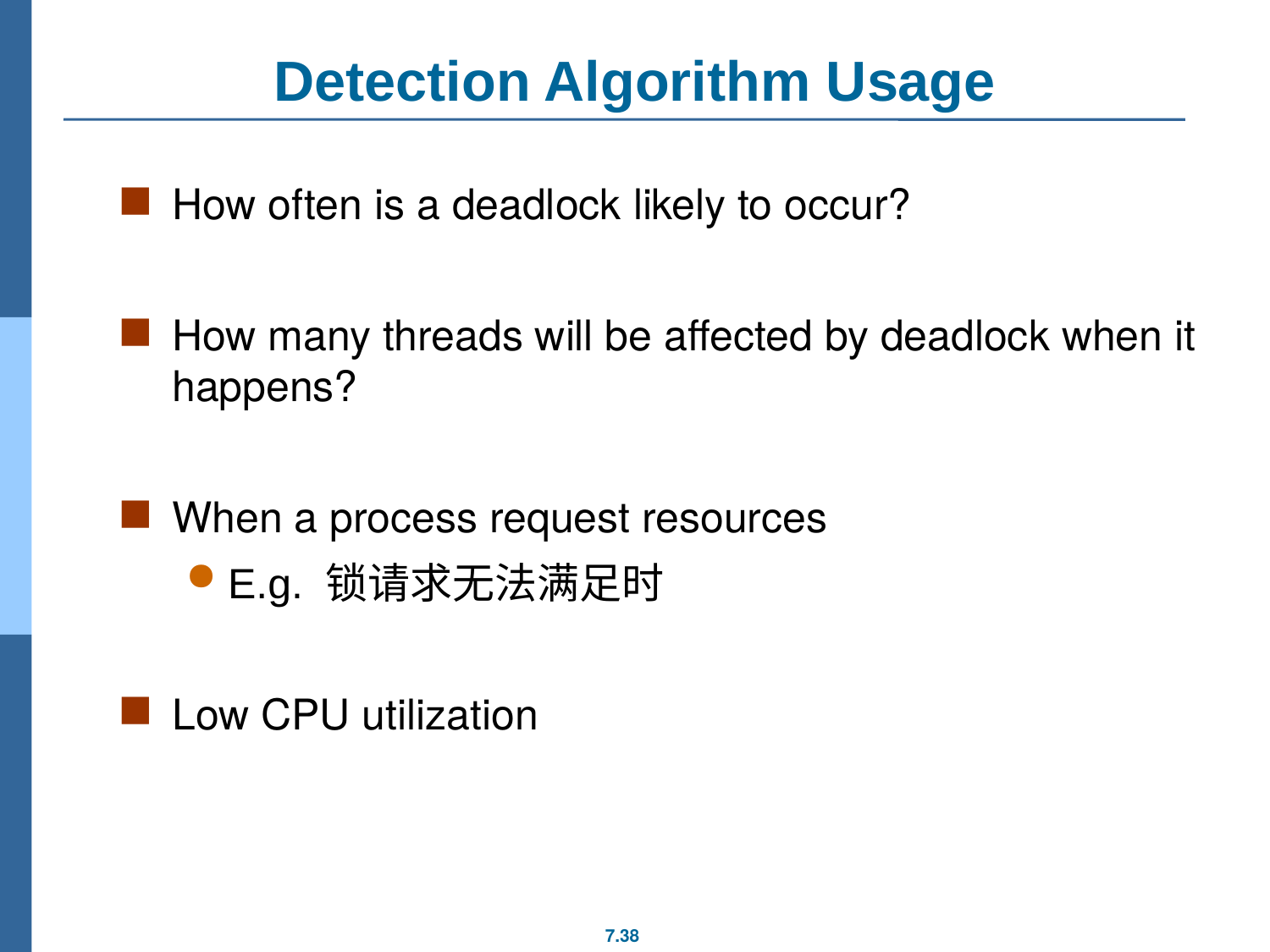

# Detection Algorithm Usage
How often is a deadlock likely to occur?

How many threads will be affected by deadlock when it happens?

When a process request resources
E.g. 锁请求无法满足时

Low CPU utilization